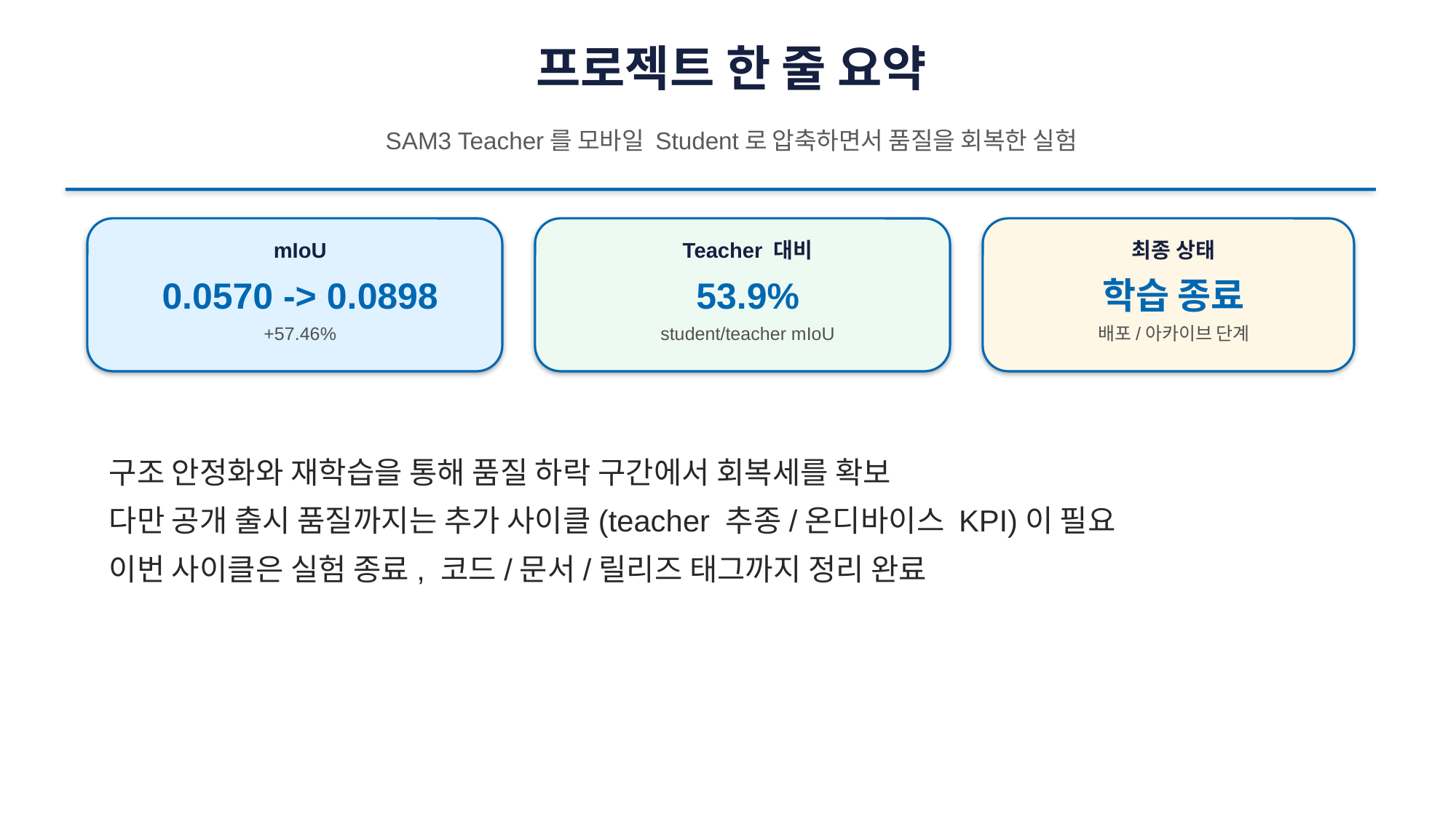

프로젝트 한 줄 요약
SAM3 Teacher를 모바일 Student로 압축하면서 품질을 회복한 실험

mIoU
Teacher 대비
최종 상태
0.0570 -> 0.0898
53.9%
학습 종료
+57.46%
student/teacher mIoU
배포/아카이브 단계
구조 안정화와 재학습을 통해 품질 하락 구간에서 회복세를 확보
다만 공개 출시 품질까지는 추가 사이클(teacher 추종/온디바이스 KPI)이 필요
이번 사이클은 실험 종료, 코드/문서/릴리즈 태그까지 정리 완료